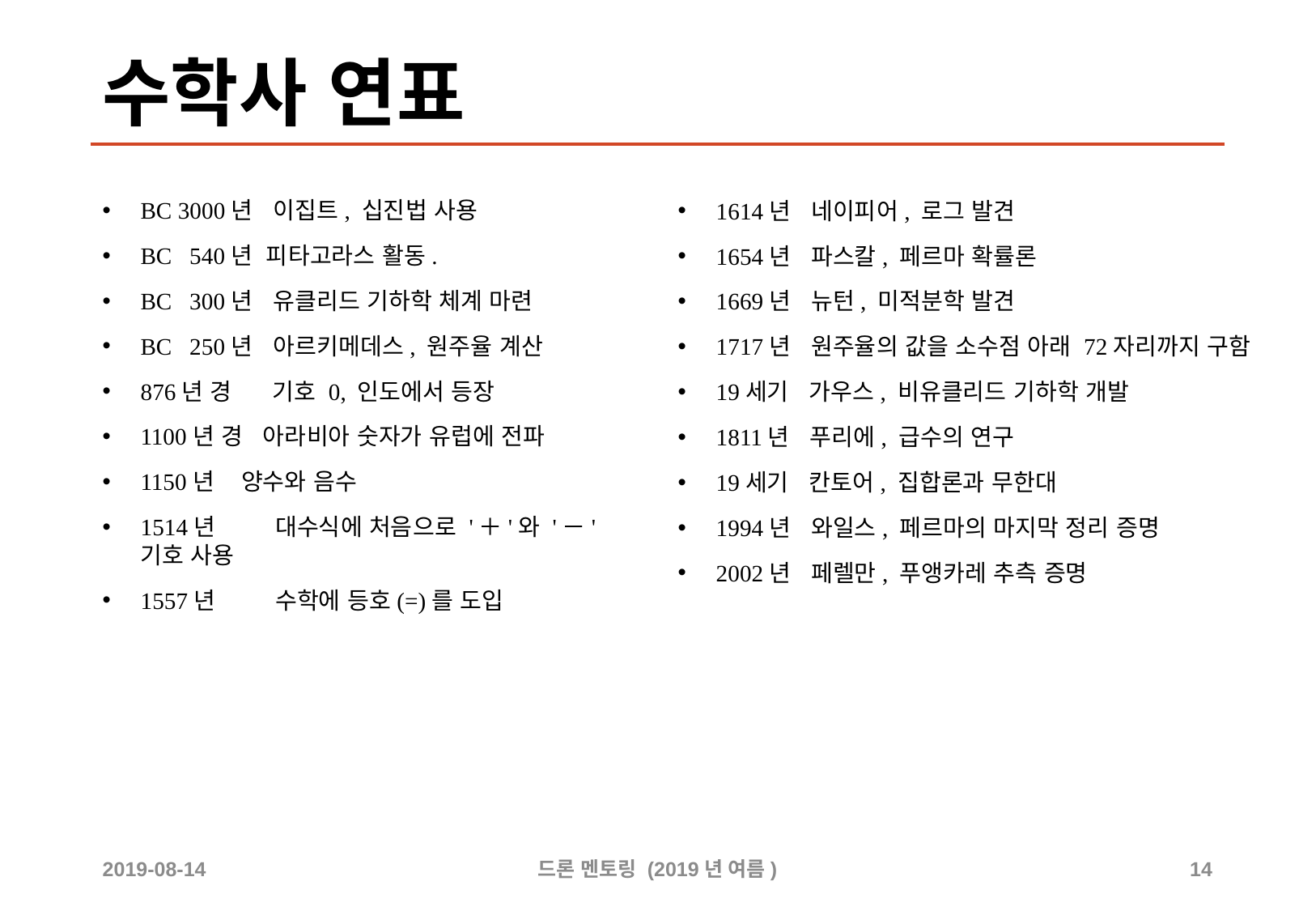

# 수학사 연표

BC 3000년   이집트, 십진법 사용
BC   540년  피타고라스 활동.
BC   300년   유클리드 기하학 체계 마련
BC   250년   아르키메데스, 원주율 계산
876년 경      기호 0, 인도에서 등장
1100년 경   아라비아 숫자가 유럽에 전파
1150년    양수와 음수
1514년	  대수식에 처음으로 '＋'와 '－'기호 사용
1557년	  수학에 등호(=)를 도입

1614년   네이피어, 로그 발견
1654년   파스칼, 페르마 확률론
1669년   뉴턴, 미적분학 발견
1717년   원주율의 값을 소수점 아래 72자리까지 구함
19세기   가우스, 비유클리드 기하학 개발
1811년   푸리에, 급수의 연구
19세기   칸토어, 집합론과 무한대
1994년   와일스, 페르마의 마지막 정리 증명
2002년   페렐만, 푸앵카레 추측 증명
2019-08-14
드론 멘토링 (2019년 여름)
14